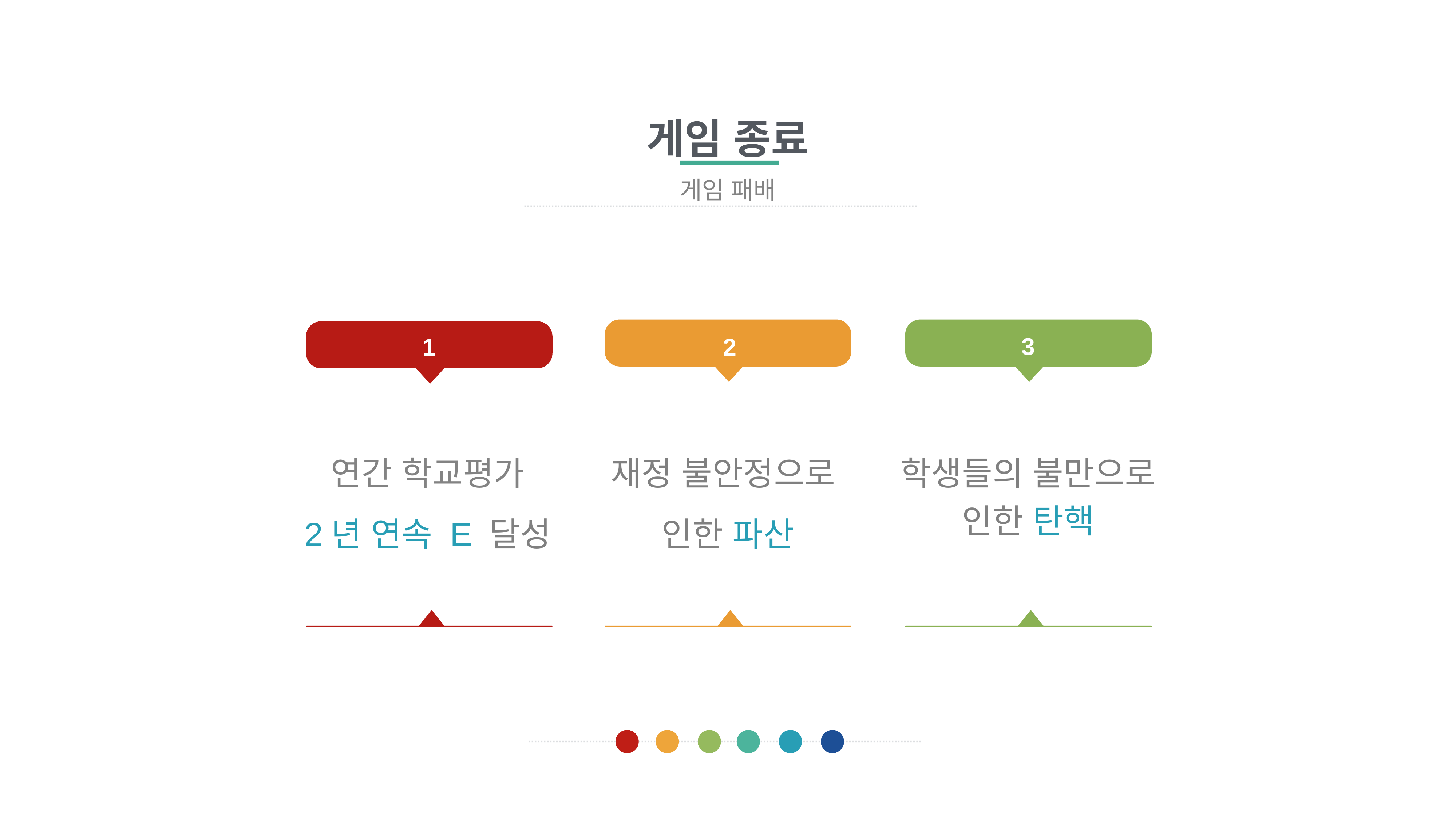

게임 종료

게임 패배

3
1
2
연간 학교평가
2년 연속 E 달성
재정 불안정으로
인한 파산
학생들의 불만으로 인한 탄핵